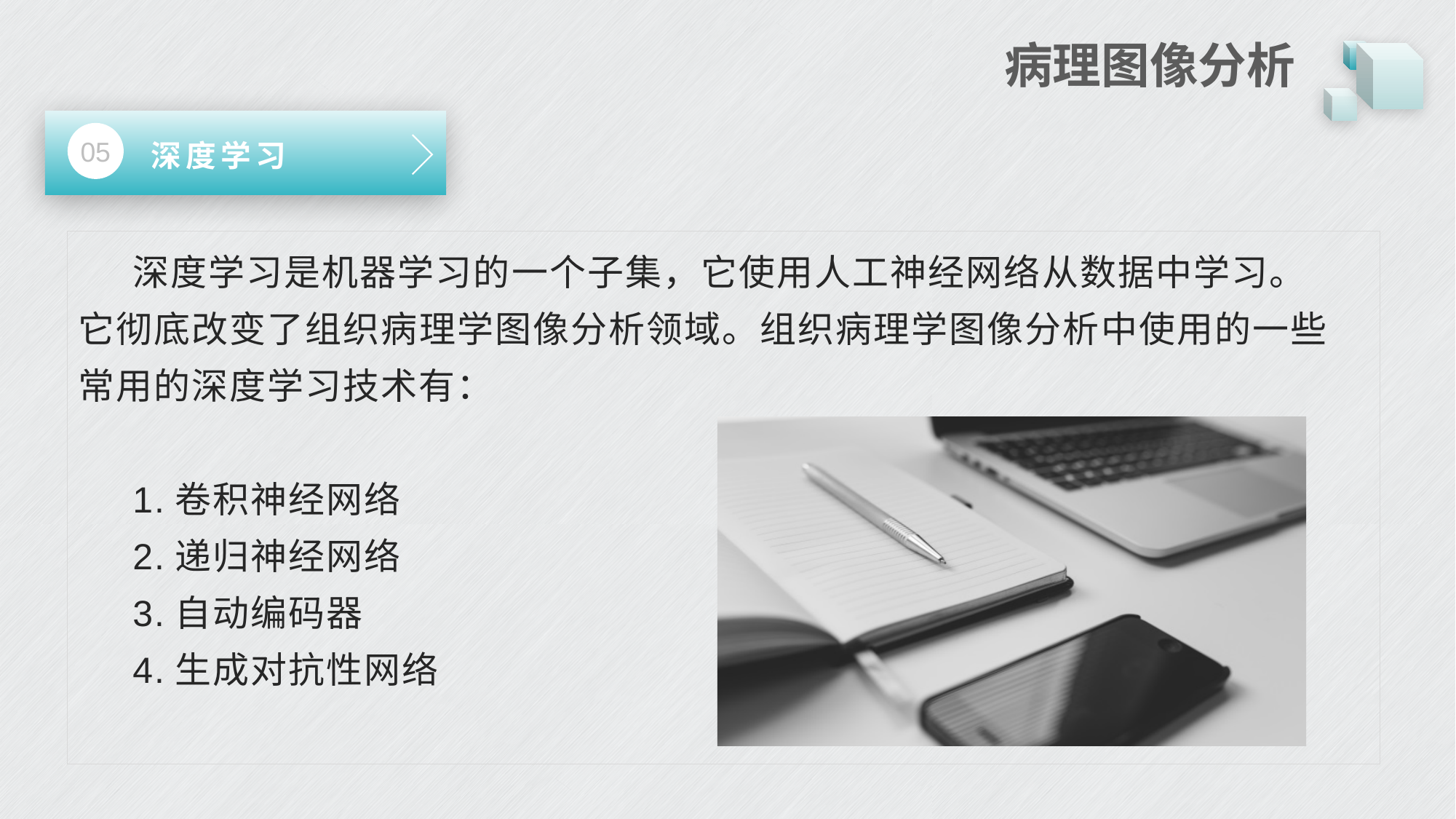

# 病理图像分析

05
深度学习

深度学习是机器学习的一个子集，它使用人工神经网络从数据中学习。它彻底改变了组织病理学图像分析领域。组织病理学图像分析中使用的一些常用的深度学习技术有：

1.卷积神经网络
2.递归神经网络
3.自动编码器
4.生成对抗性网络